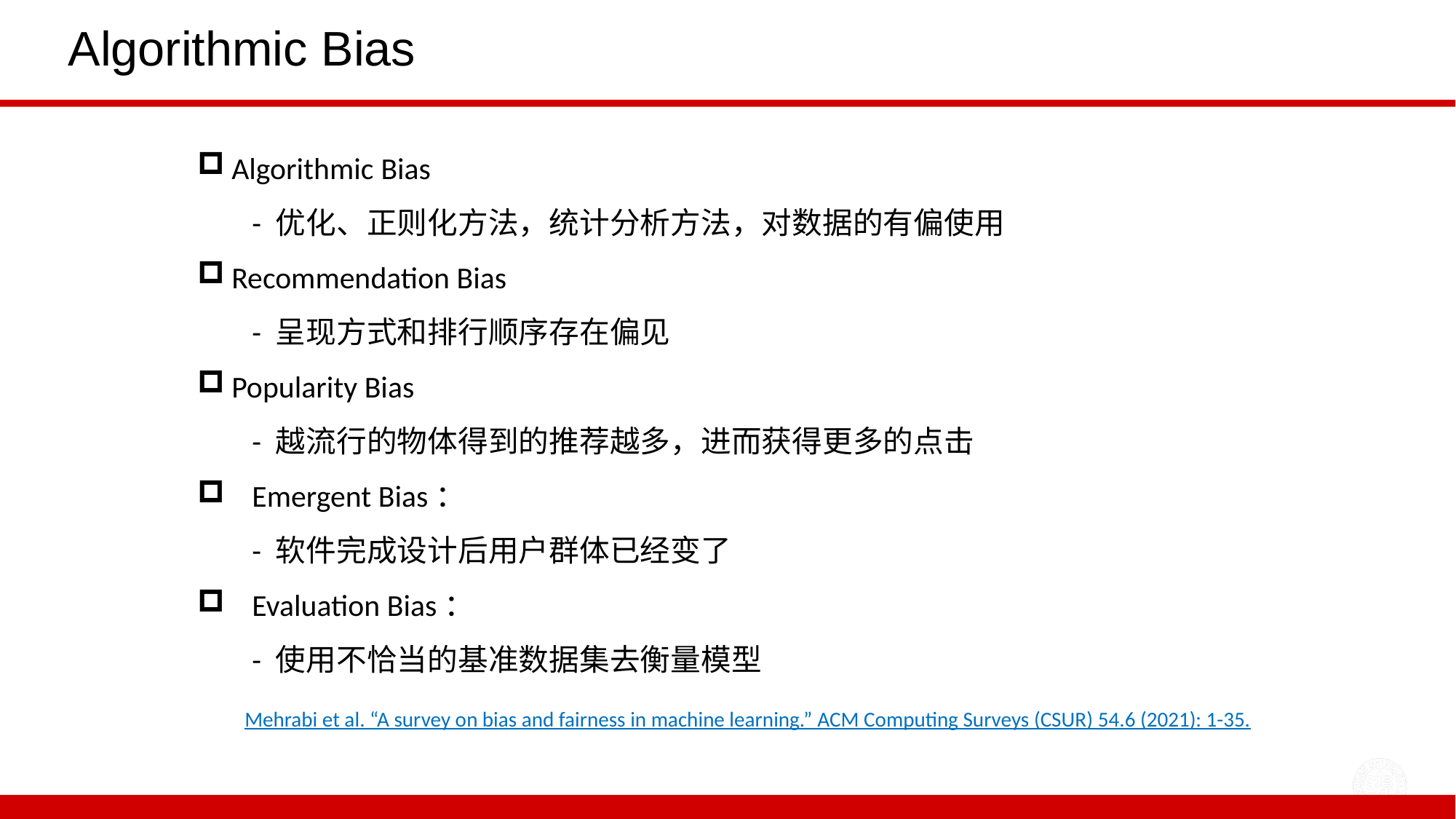

# Algorithmic Bias
Algorithmic Bias
- 优化、正则化方法，统计分析方法，对数据的有偏使用
Recommendation Bias
- 呈现方式和排行顺序存在偏见
Popularity Bias
- 越流行的物体得到的推荐越多，进而获得更多的点击
Emergent Bias：
- 软件完成设计后用户群体已经变了
Evaluation Bias：
- 使用不恰当的基准数据集去衡量模型
Mehrabi et al. “A survey on bias and fairness in machine learning.” ACM Computing Surveys (CSUR) 54.6 (2021): 1-35.